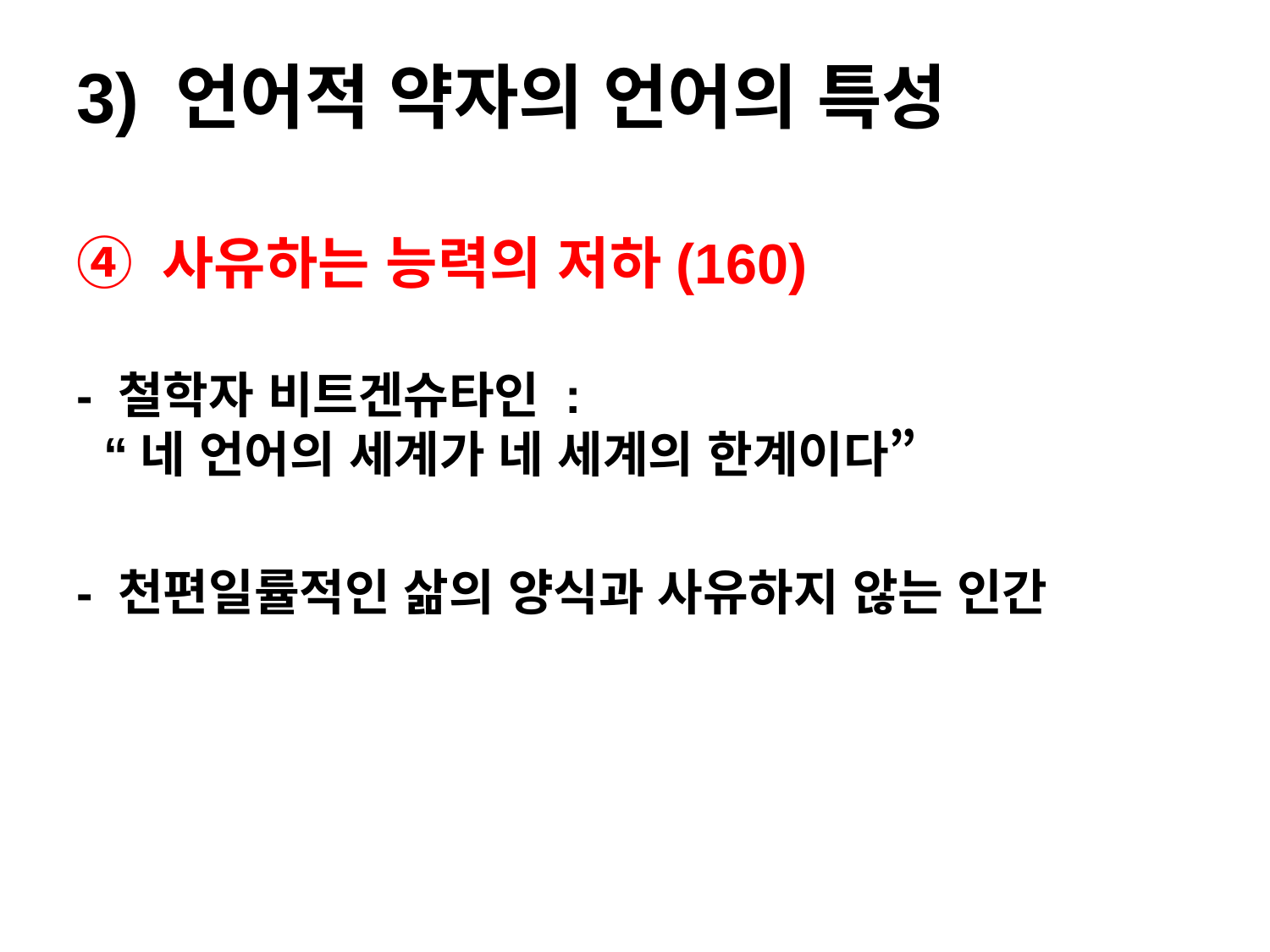

3) 언어적 약자의 언어의 특성

④ 사유하는 능력의 저하(160)

- 철학자 비트겐슈타인 :
  “네 언어의 세계가 네 세계의 한계이다”

- 천편일률적인 삶의 양식과 사유하지 않는 인간